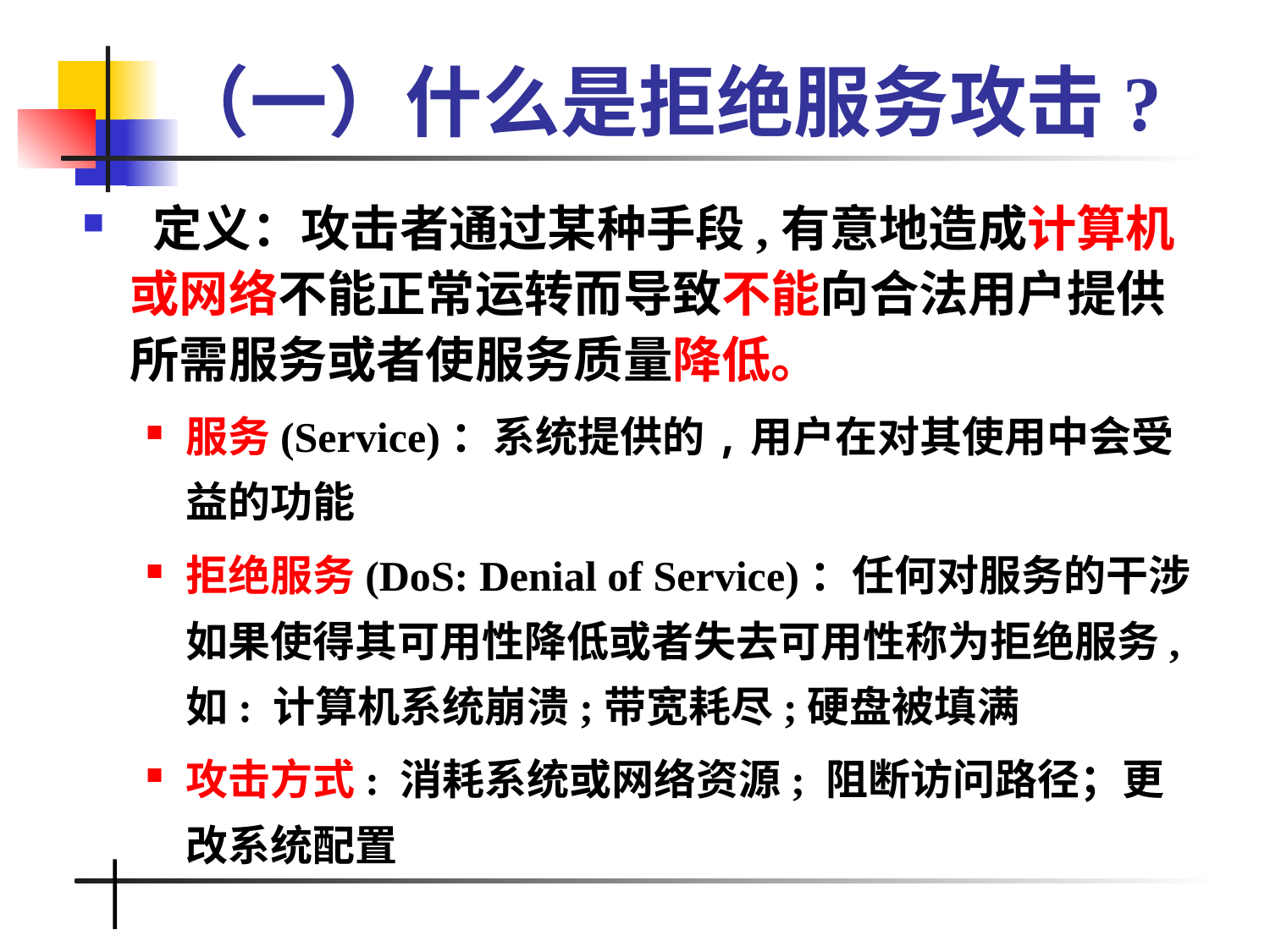

# （一）什么是拒绝服务攻击?
 定义：攻击者通过某种手段,有意地造成计算机或网络不能正常运转而导致不能向合法用户提供所需服务或者使服务质量降低。
服务(Service)：系统提供的,用户在对其使用中会受益的功能
拒绝服务(DoS: Denial of Service)：任何对服务的干涉如果使得其可用性降低或者失去可用性称为拒绝服务, 如: 计算机系统崩溃;带宽耗尽;硬盘被填满
攻击方式: 消耗系统或网络资源; 阻断访问路径；更改系统配置